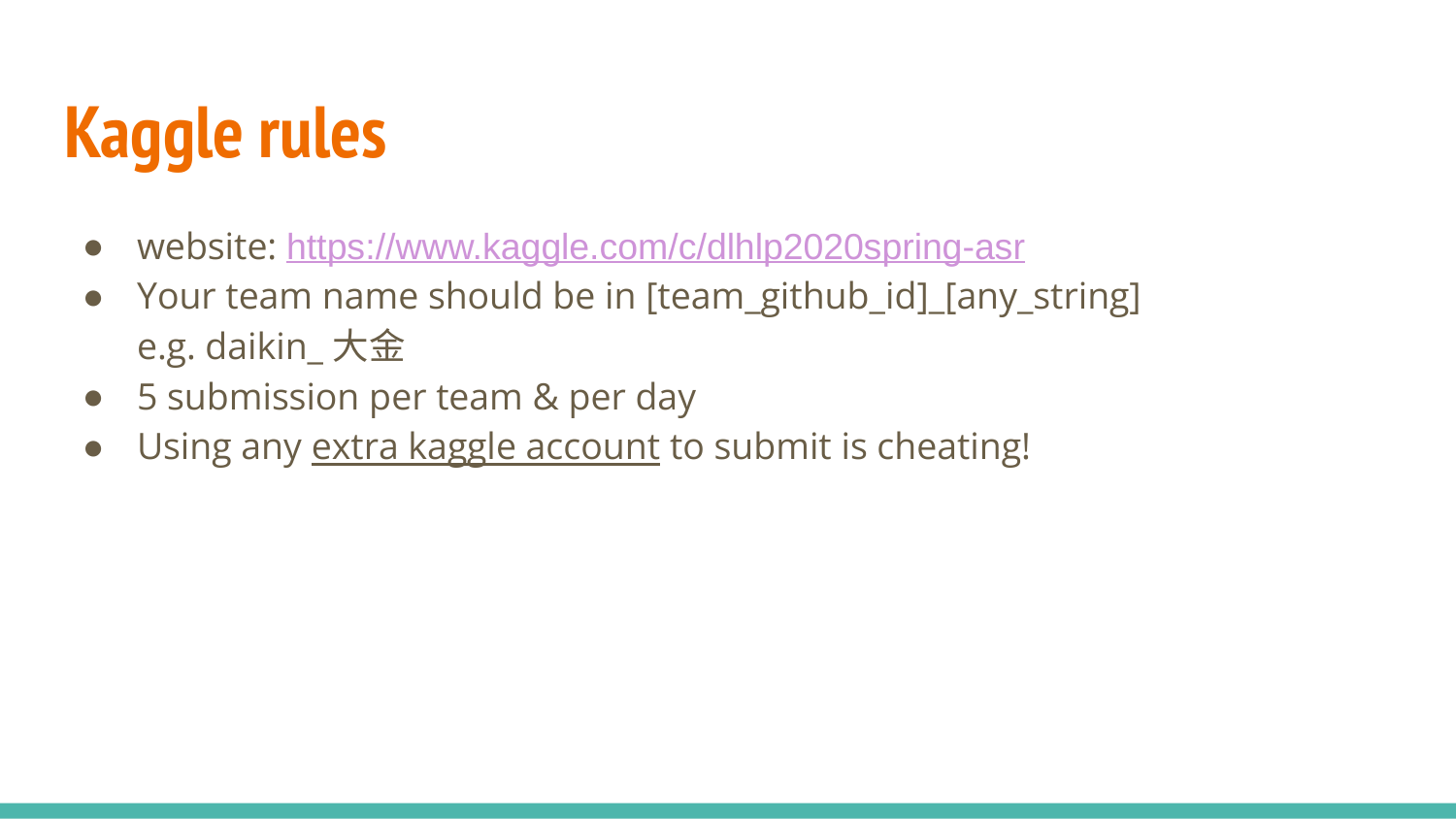

# Kaggle rules
website: https://www.kaggle.com/c/dlhlp2020spring-asr
Your team name should be in [team_github_id]_[any_string]
e.g. daikin_大金
5 submission per team & per day
Using any extra kaggle account to submit is cheating!